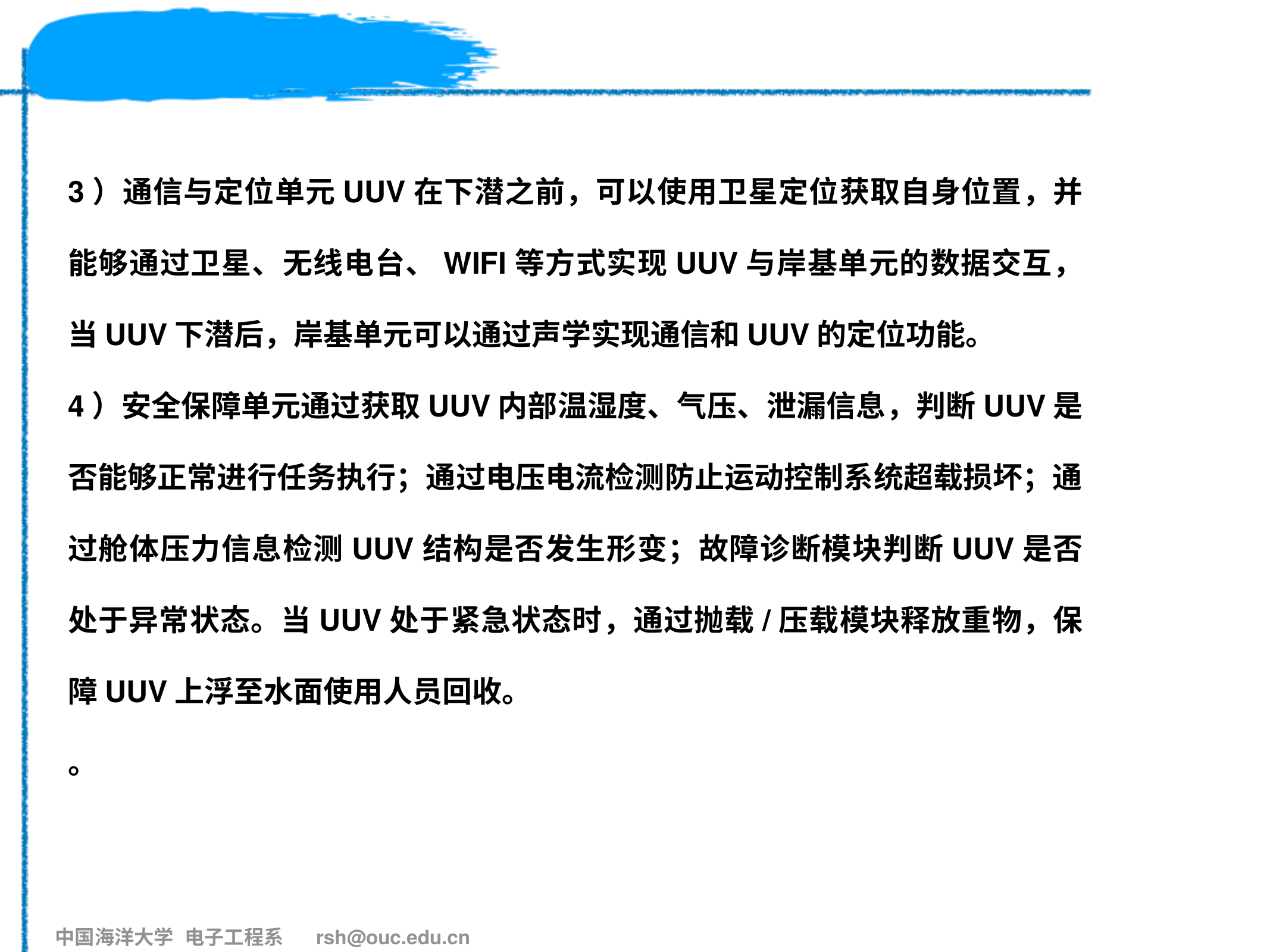

3）通信与定位单元UUV在下潜之前，可以使用卫星定位获取自身位置，并能够通过卫星、无线电台、WIFI等方式实现UUV与岸基单元的数据交互，当UUV下潜后，岸基单元可以通过声学实现通信和UUV的定位功能。
4）安全保障单元通过获取UUV内部温湿度、气压、泄漏信息，判断UUV是否能够正常进行任务执行；通过电压电流检测防止运动控制系统超载损坏；通过舱体压力信息检测UUV结构是否发生形变；故障诊断模块判断UUV是否处于异常状态。当UUV处于紧急状态时，通过抛载/压载模块释放重物，保障UUV上浮至水面使用人员回收。
。